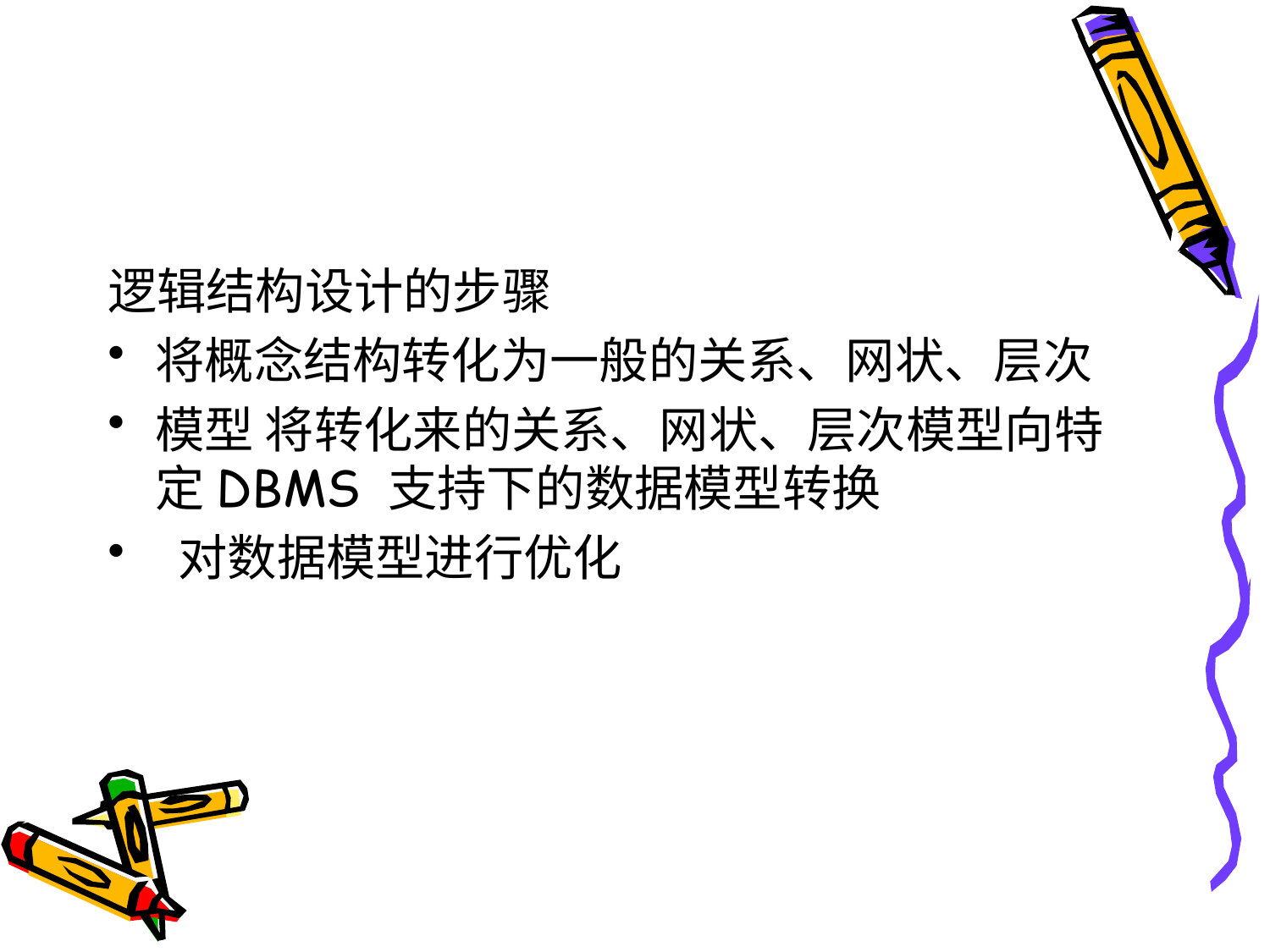

#
逻辑结构设计的步骤
将概念结构转化为一般的关系、网状、层次
模型 将转化来的关系、网状、层次模型向特定DBMS 支持下的数据模型转换
 对数据模型进行优化